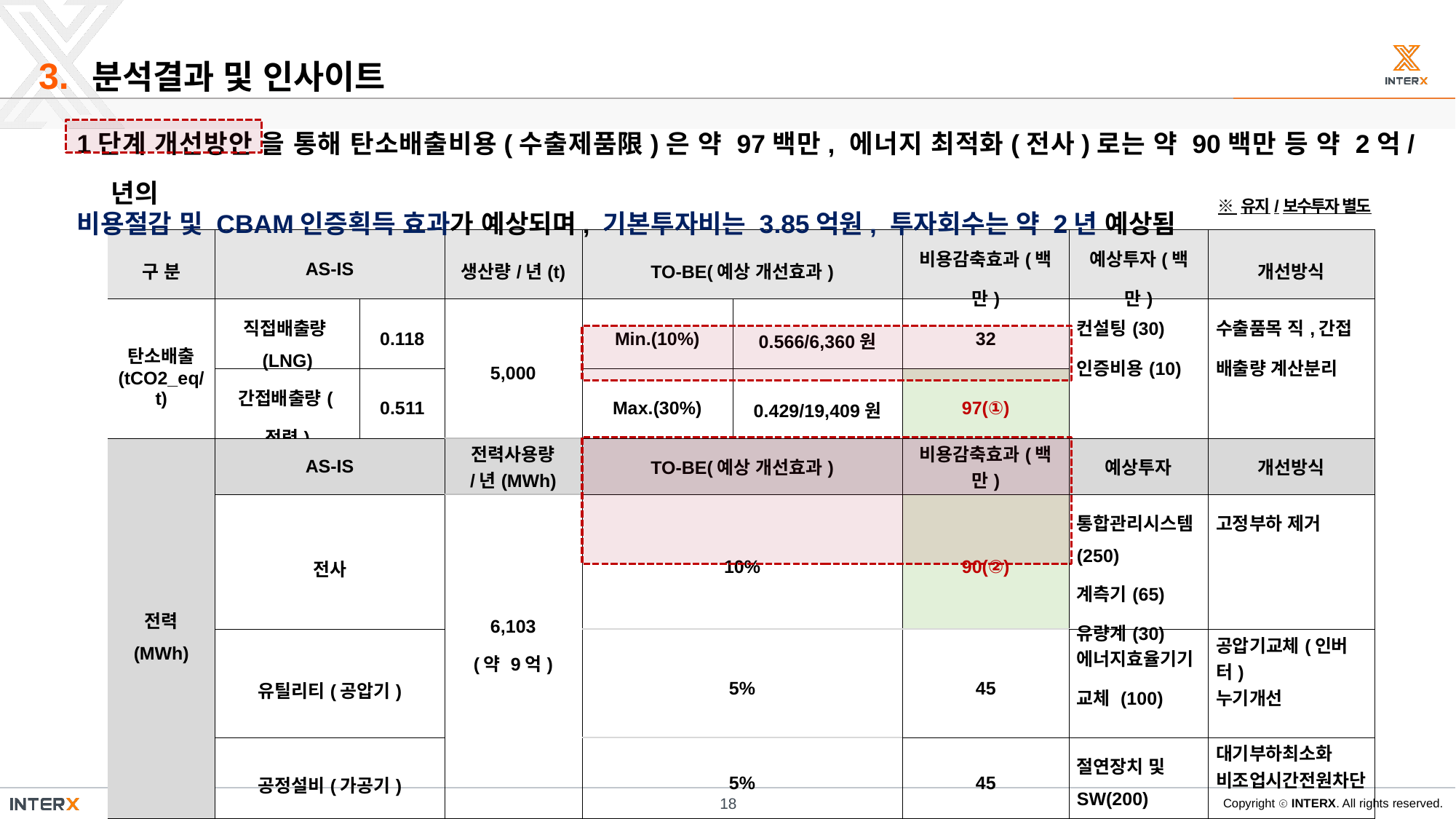

3.
분석결과 및 인사이트
1단계 개선방안 을 통해 탄소배출비용(수출제품限)은 약 97백만, 에너지 최적화(전사)로는 약 90백만 등 약 2억/년의
비용절감 및 CBAM인증획득 효과가 예상되며, 기본투자비는 3.85억원, 투자회수는 약 2년 예상됨

※ 유지/보수투자 별도
| 구 분 | AS-IS |  | 생산량/년(t) | TO-BE(예상 개선효과) |  | 비용감축효과(백만) | 예상투자(백만) | 개선방식 |
| --- | --- | --- | --- | --- | --- | --- | --- | --- |
| 탄소배출 (tCO2\_eq/t) | 직접배출량(LNG) | 0.118 | 5,000 | Min.(10%) | 0.566/6,360원 | 32 | 컨설팅(30) 인증비용(10) | 수출품목 직,간접 배출량 계산분리 |
|  | 간접배출량(전력) | 0.511 |  | Max.(30%) | 0.429/19,409원 | 97(①) |  |  |
| 전력 (MWh) | AS-IS |  | 전력사용량 /년(MWh) | TO-BE(예상 개선효과) |  | 비용감축효과(백만) | 예상투자 | 개선방식 |
|  | 전사 |  | 6,103 (약 9억) | 10% |  | 90(②) | 통합관리시스템 (250) 계측기(65) 유량계(30) | 고정부하 제거 |
|  | 유틸리티(공압기) |  |  | 5% |  | 45 | 에너지효율기기 교체 (100) | 공압기교체(인버터) 누기개선 |
|  | 공정설비(가공기) |  |  | 5% |  | 45 | 절연장치 및 SW(200) | 대기부하최소화 비조업시간전원차단 |